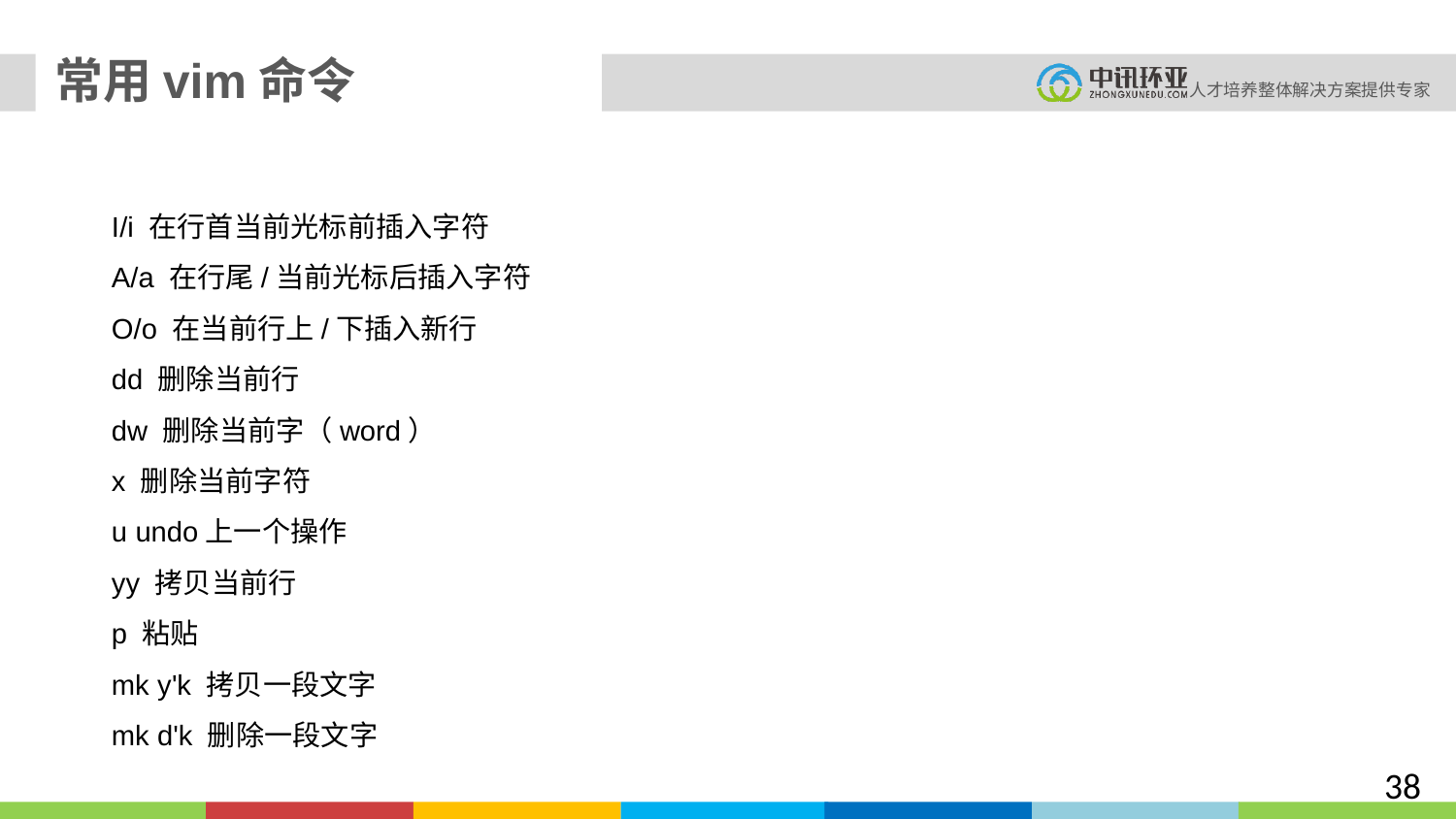

常用vim命令
I/i 在行首当前光标前插入字符
A/a 在行尾/当前光标后插入字符
O/o 在当前行上/下插入新行
dd 删除当前行
dw 删除当前字（word）
x 删除当前字符
u undo上一个操作
yy 拷贝当前行
p 粘贴
mk y'k 拷贝一段文字
mk d'k 删除一段文字
38